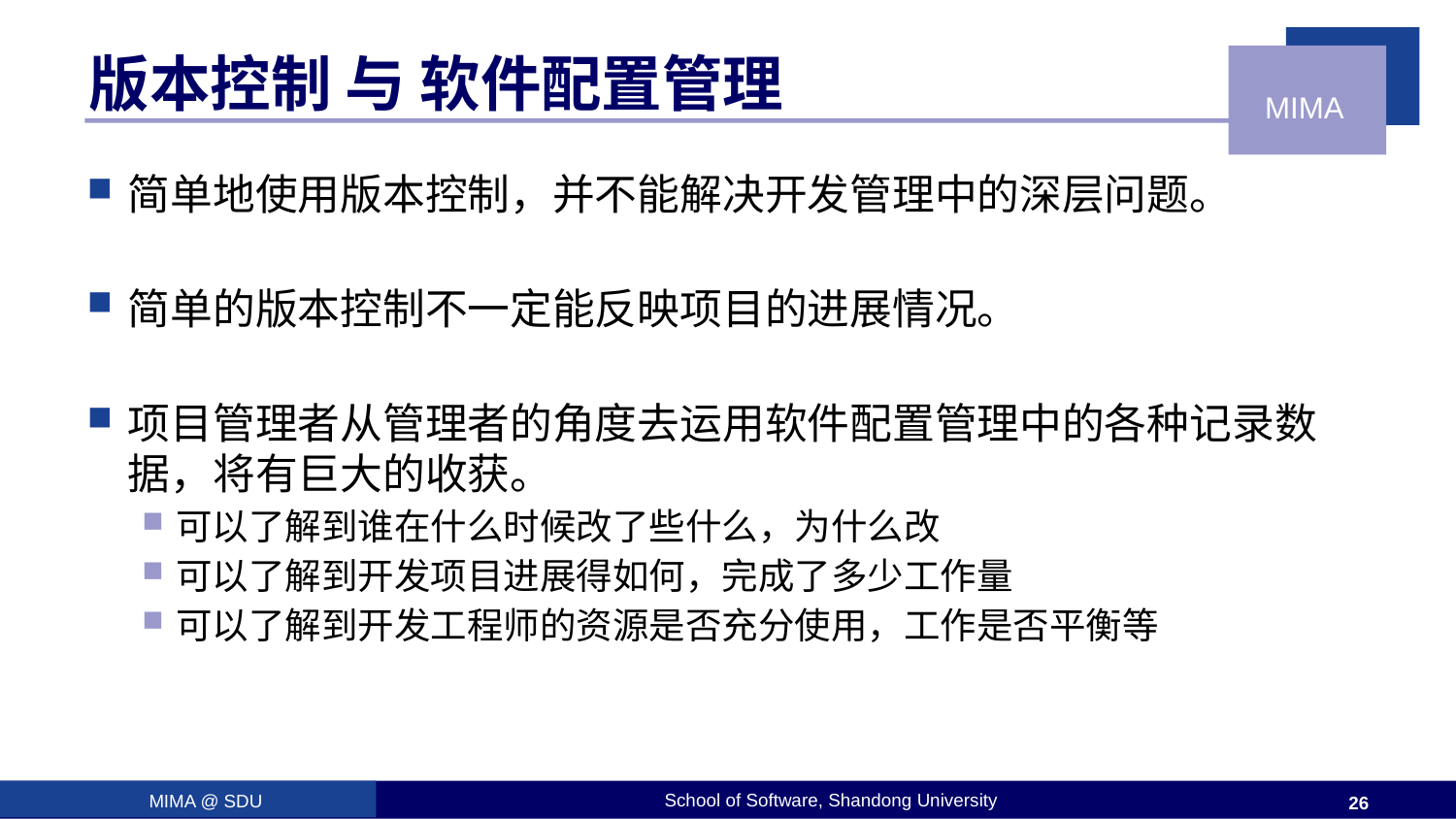

# 版本控制 与 软件配置管理
简单地使用版本控制，并不能解决开发管理中的深层问题。

简单的版本控制不一定能反映项目的进展情况。

项目管理者从管理者的角度去运用软件配置管理中的各种记录数据，将有巨大的收获。
可以了解到谁在什么时候改了些什么，为什么改
可以了解到开发项目进展得如何，完成了多少工作量
可以了解到开发工程师的资源是否充分使用，工作是否平衡等